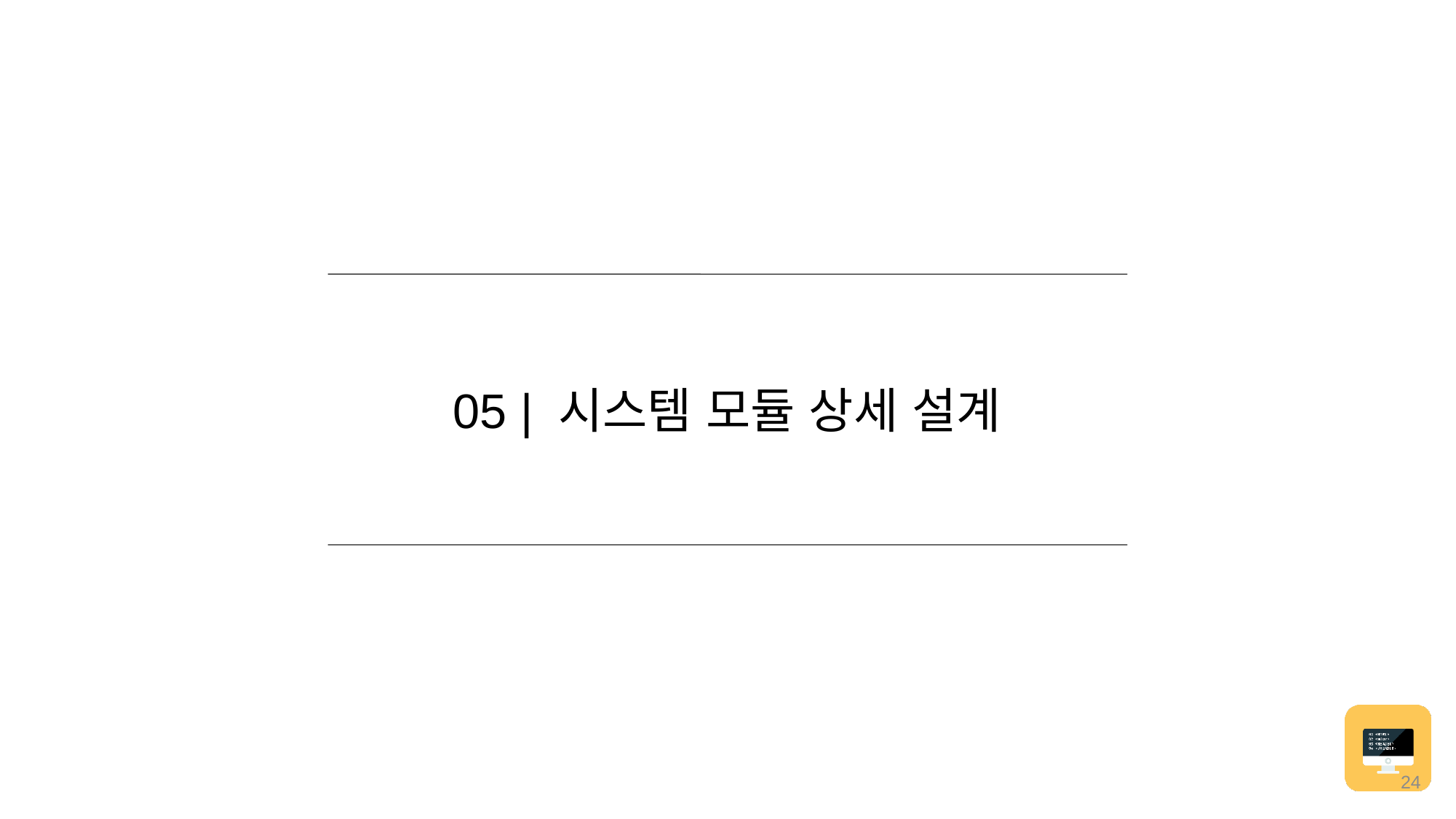

05 | 시스템 모듈 상세 설계
24